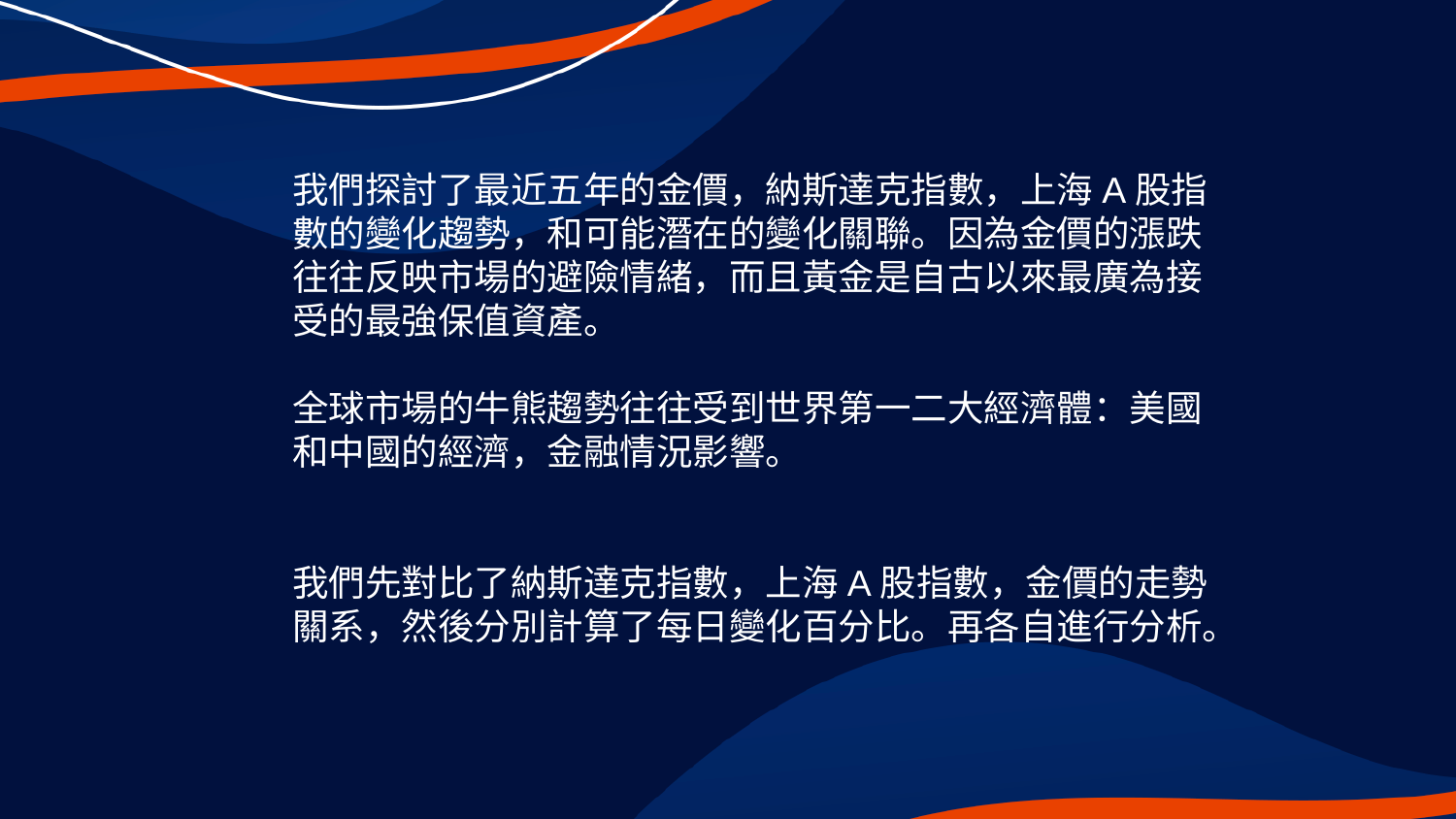

我們探討了最近五年的金價，納斯達克指數，上海A股指數的變化趨勢，和可能潛在的變化關聯。因為金價的漲跌往往反映市場的避險情緒，而且黃金是自古以來最廣為接受的最強保值資產。

全球市場的牛熊趨勢往往受到世界第一二大經濟體：美國和中國的經濟，金融情況影響。

我們先對比了納斯達克指數，上海A股指數，金價的走勢關系，然後分別計算了每日變化百分比。再各自進行分析。
2